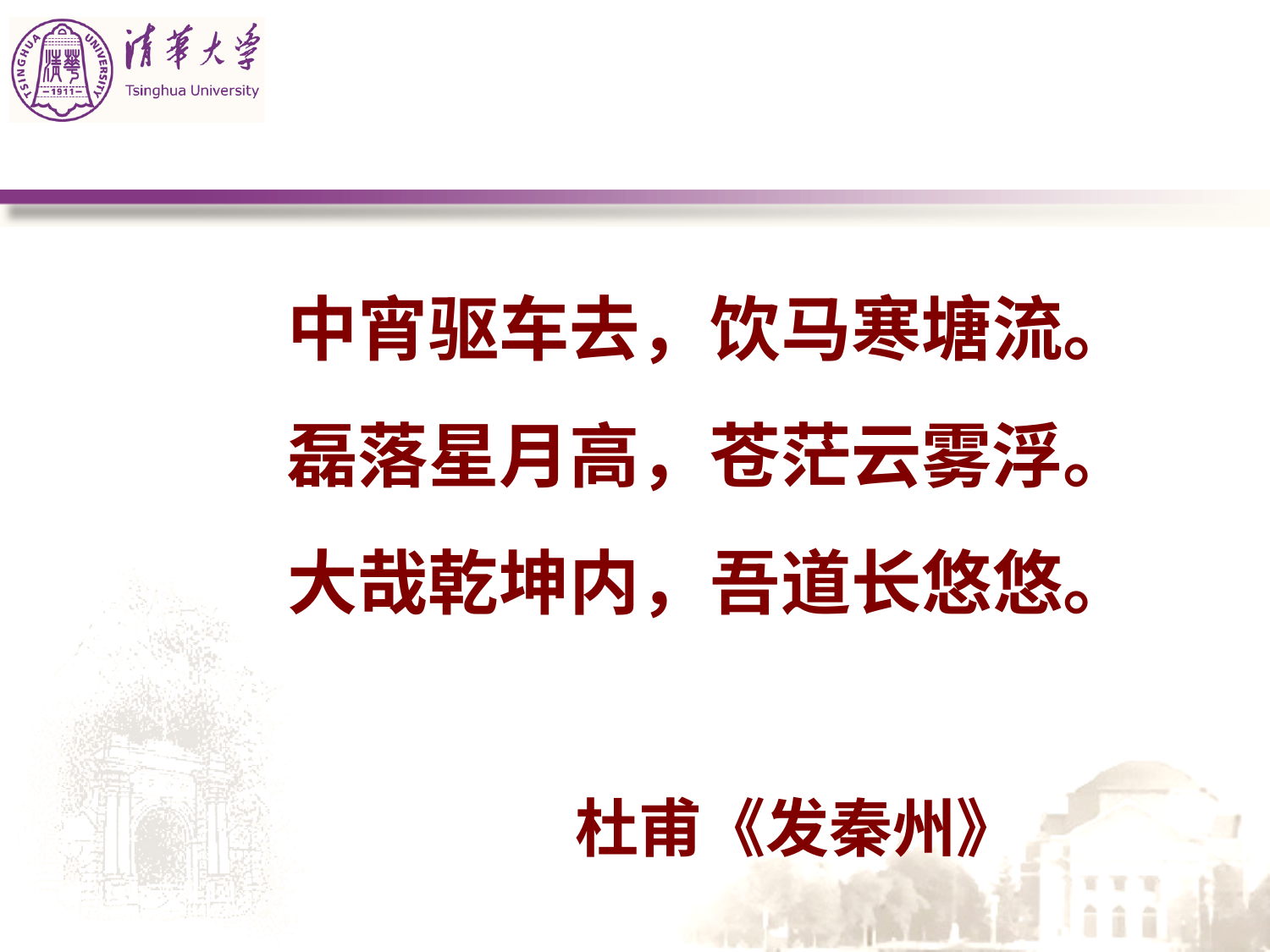

中宵驱车去，饮马寒塘流。
磊落星月高，苍茫云雾浮。
大哉乾坤内，吾道长悠悠。

           杜甫《发秦州》